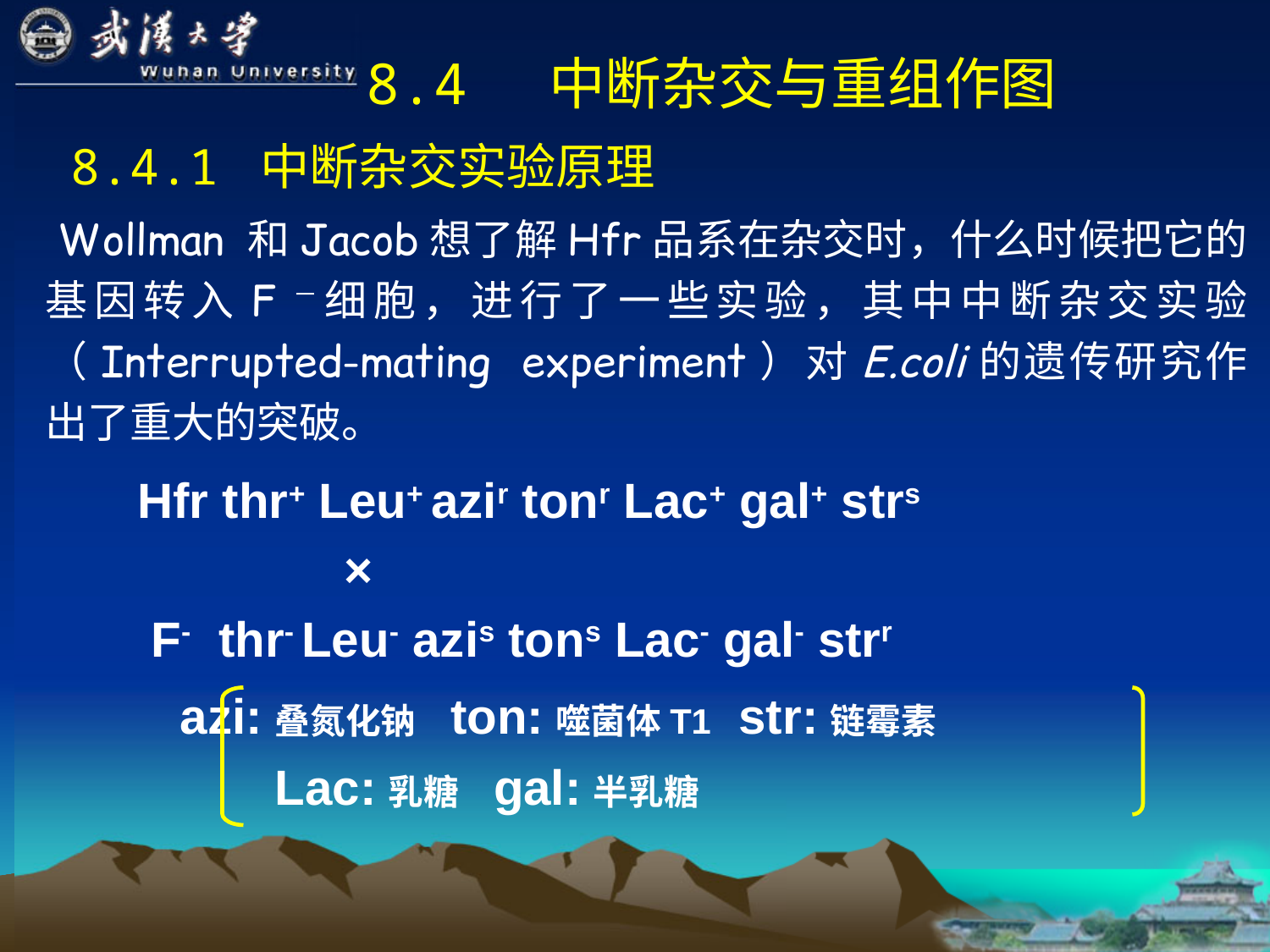

8.4  中断杂交与重组作图
 8.4.1 中断杂交实验原理
 Wollman 和Jacob想了解Hfr品系在杂交时，什么时候把它的基因转入F－细胞，进行了一些实验，其中中断杂交实验（Interrupted-mating  experiment）对E.coli的遗传研究作出了重大的突破。
      Hfr thr+ Leu+ azir tonr Lac+ gal+ strs
                     ×
       F-  thr- Leu- azis tons Lac- gal- strr
        azi:叠氮化钠  ton:噬菌体T1  str:链霉素
                Lac:乳糖  gal:半乳糖